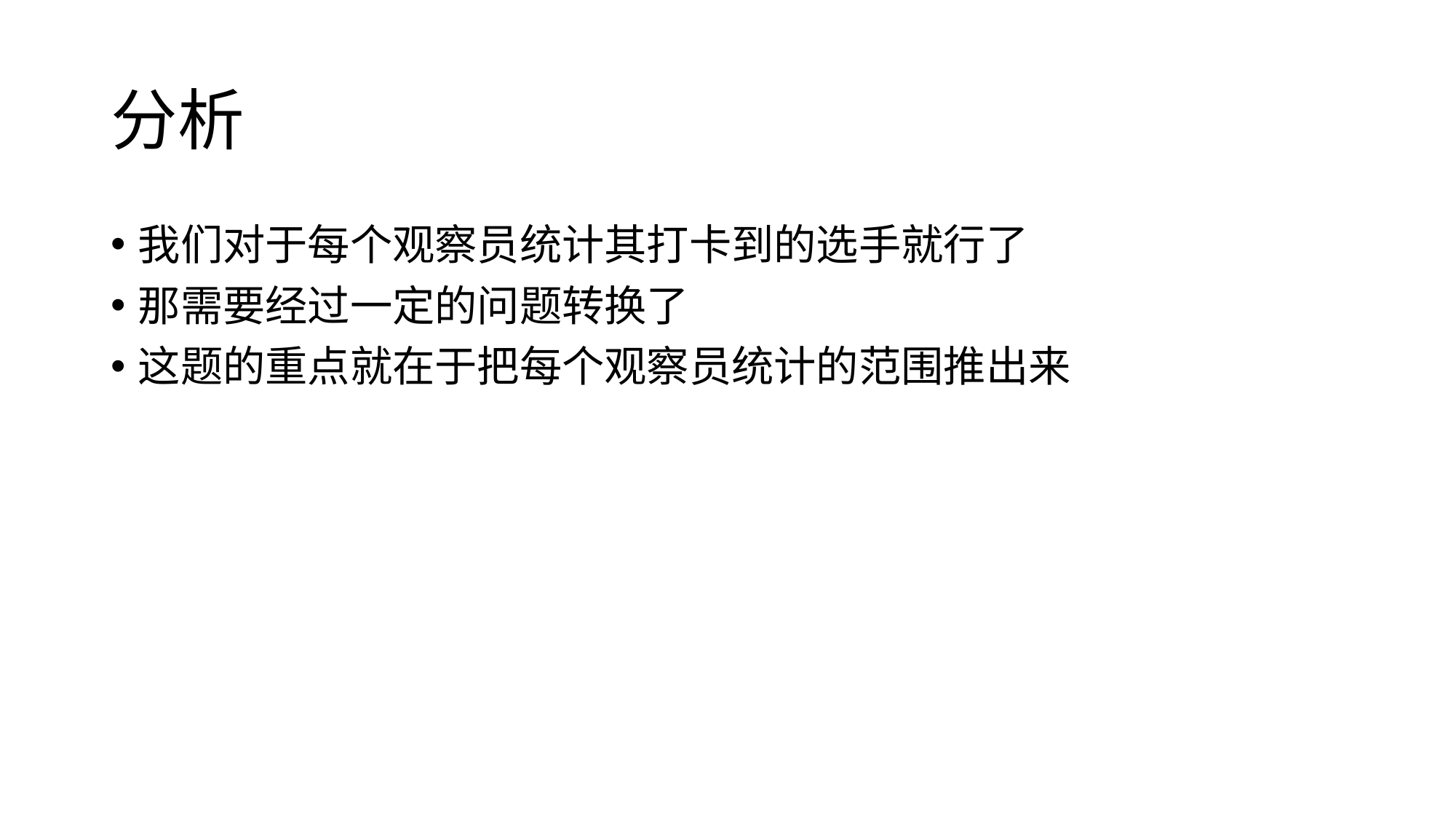

# 分析
我们对于每个观察员统计其打卡到的选手就行了
那需要经过一定的问题转换了
这题的重点就在于把每个观察员统计的范围推出来